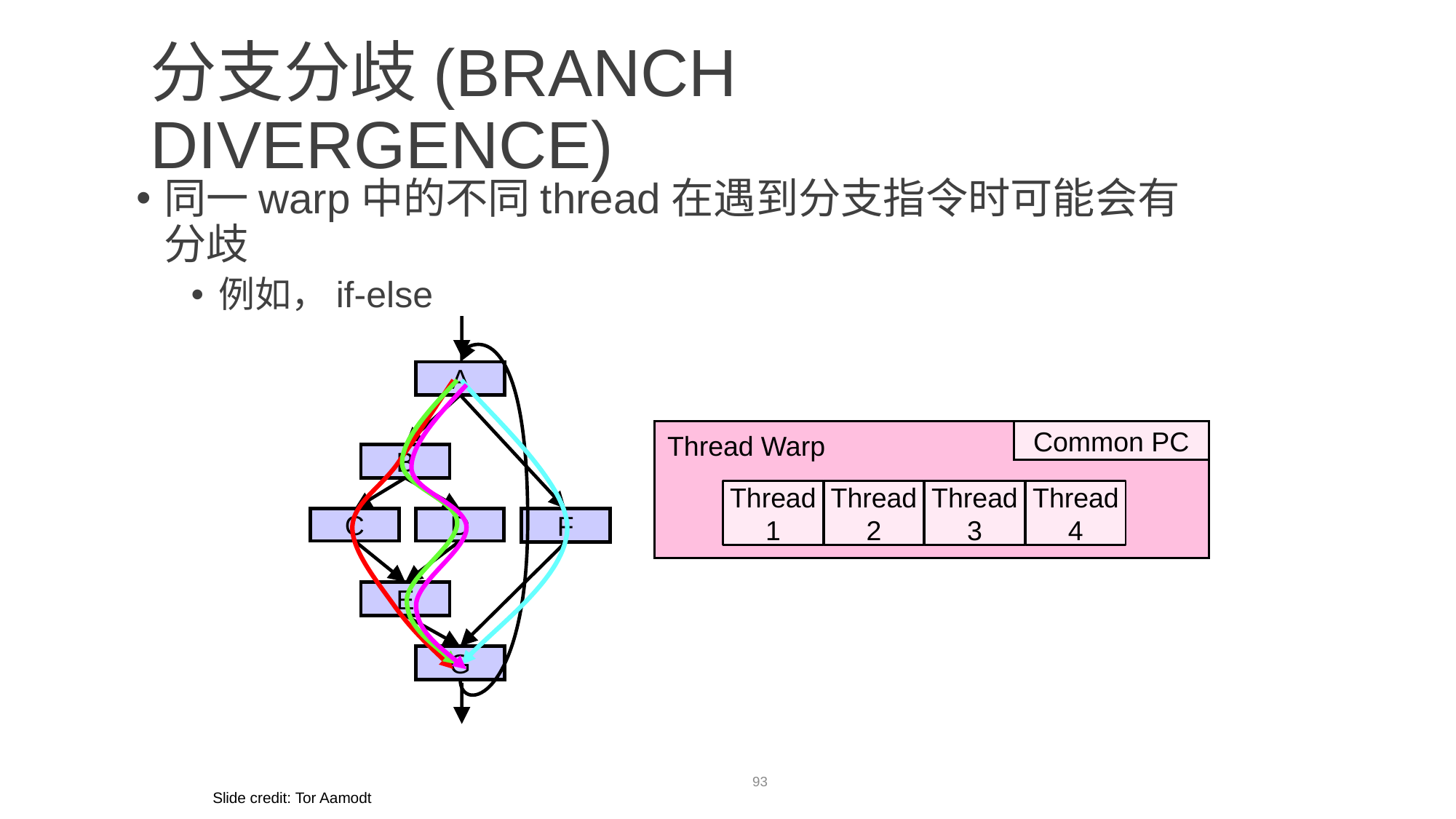

分支分歧(branch divergence)
同一warp中的不同thread在遇到分支指令时可能会有分歧
例如，if-else

A
B
C
D
F
E
G

Common PC
Thread Warp
Thread
1
Thread
2
Thread
3
Thread
4

93
Slide credit: Tor Aamodt